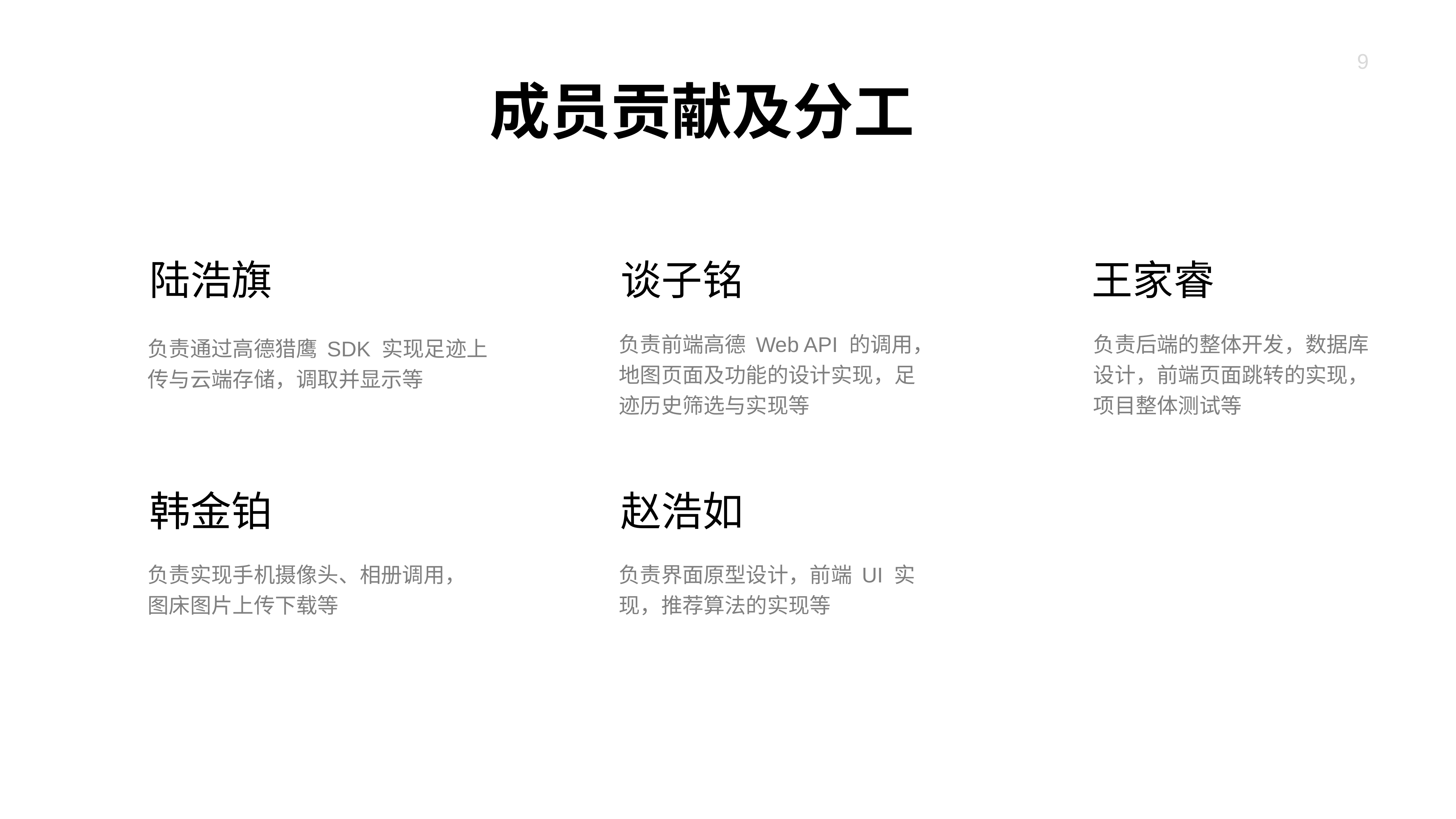

成员贡献及分工
陆浩旗
谈子铭
王家睿
负责前端高德 Web API 的调用，地图页面及功能的设计实现，足迹历史筛选与实现等
负责后端的整体开发，数据库设计，前端页面跳转的实现，项目整体测试等
负责通过高德猎鹰 SDK 实现足迹上传与云端存储，调取并显示等
韩金铂
赵浩如
负责实现手机摄像头、相册调用，图床图片上传下载等
负责界面原型设计，前端 UI 实现，推荐算法的实现等